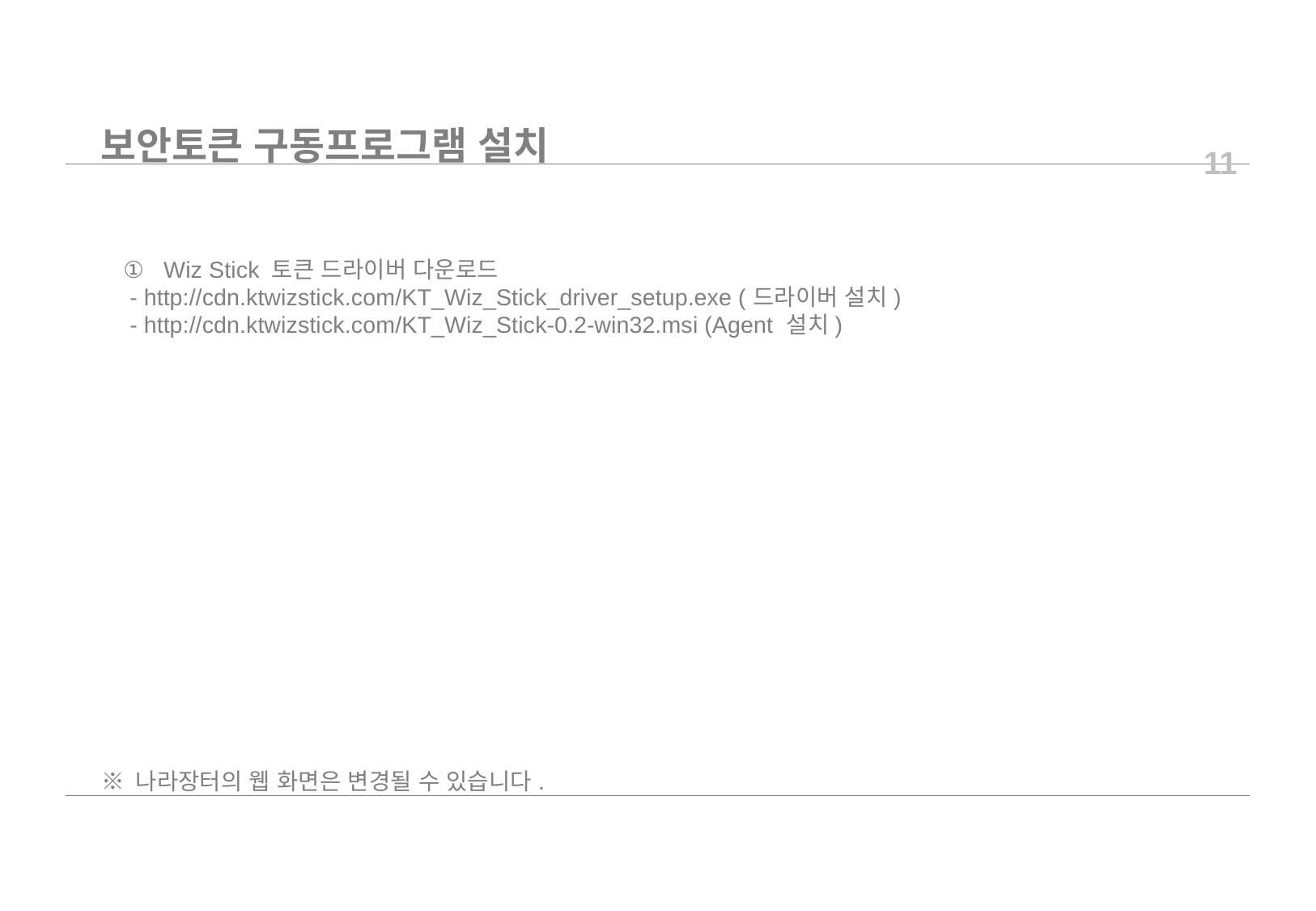

보안토큰 구동프로그램 설치
11
Wiz Stick 토큰 드라이버 다운로드
 - http://cdn.ktwizstick.com/KT_Wiz_Stick_driver_setup.exe (드라이버 설치)
 - http://cdn.ktwizstick.com/KT_Wiz_Stick-0.2-win32.msi (Agent 설치)

※ 나라장터의 웹 화면은 변경될 수 있습니다.